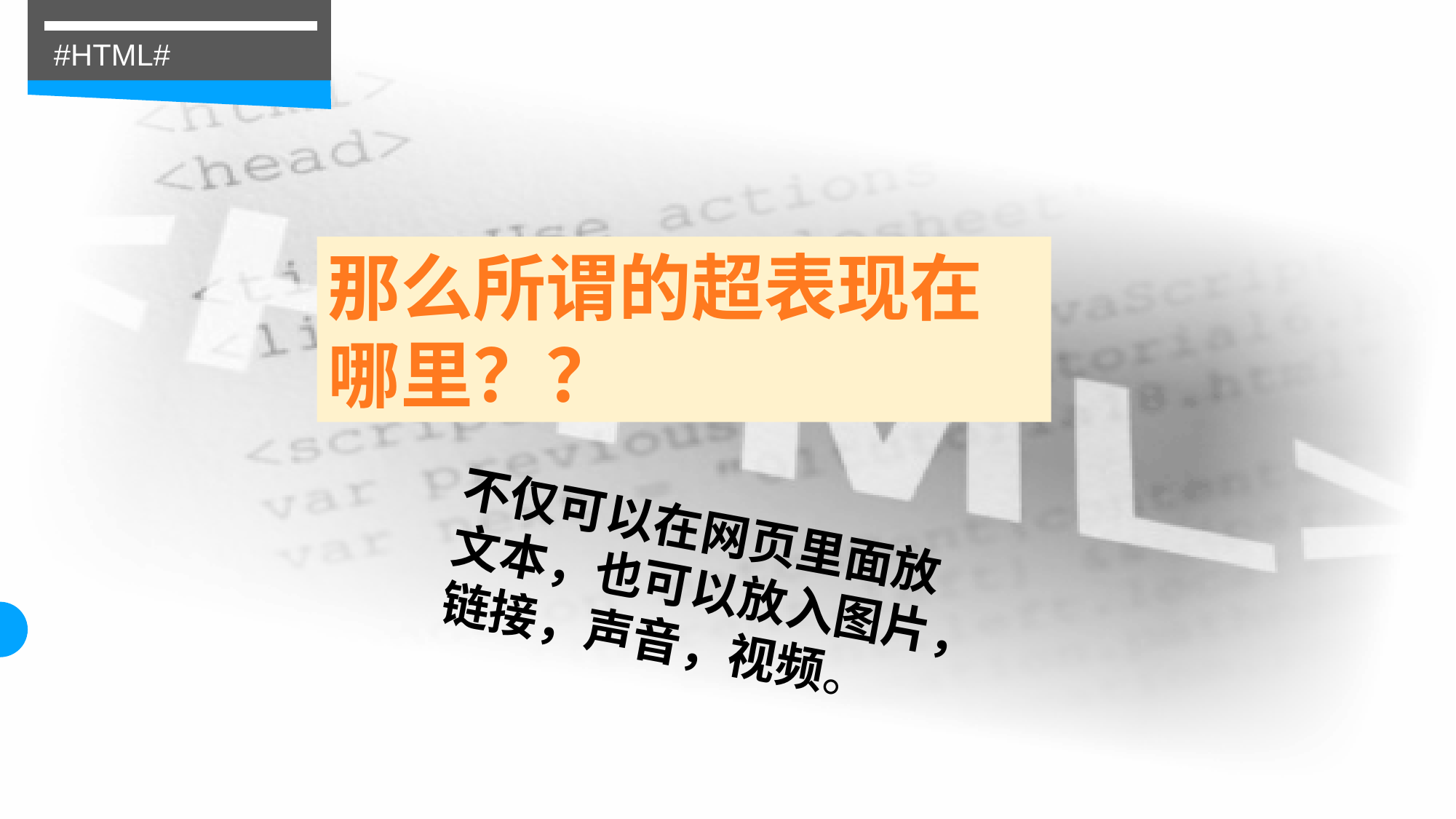

#HTML#

那么所谓的超表现在哪里？？
不仅可以在网页里面放文本，也可以放入图片，链接，声音，视频。